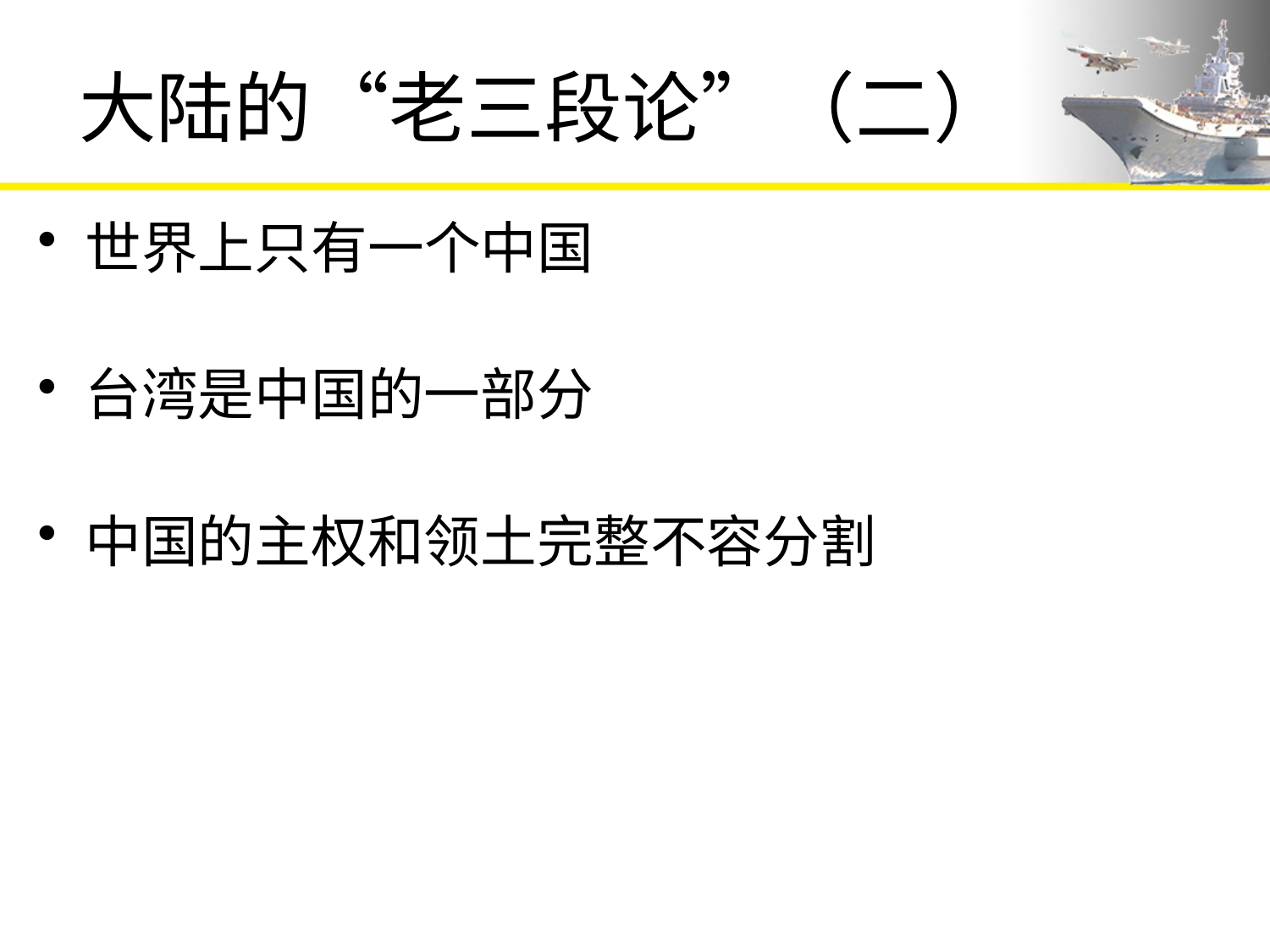

# 大陆的“老三段论”（二）
世界上只有一个中国
台湾是中国的一部分
中国的主权和领土完整不容分割